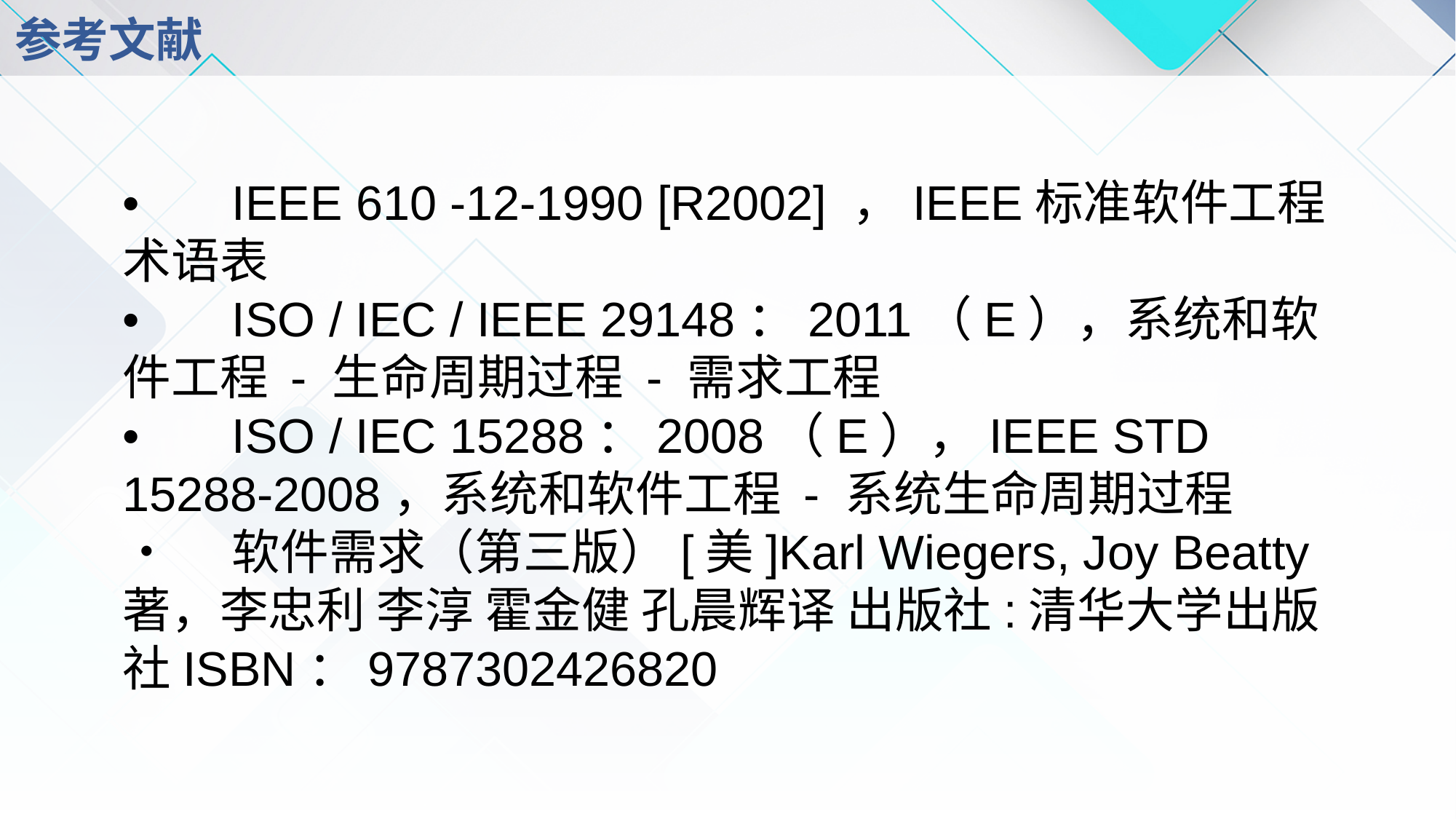

# 参考文献
•	IEEE 610 -12-1990 [R2002] ，IEEE标准软件工程术语表
•	ISO / IEC / IEEE 29148：2011（E），系统和软件工程 - 生命周期过程 - 需求工程
•	ISO / IEC 15288：2008（E），IEEE STD 15288-2008，系统和软件工程 - 系统生命周期过程
•	软件需求（第三版）[美]Karl Wiegers, Joy Beatty著，李忠利 李淳 霍金健 孔晨辉译 出版社:清华大学出版社ISBN：9787302426820